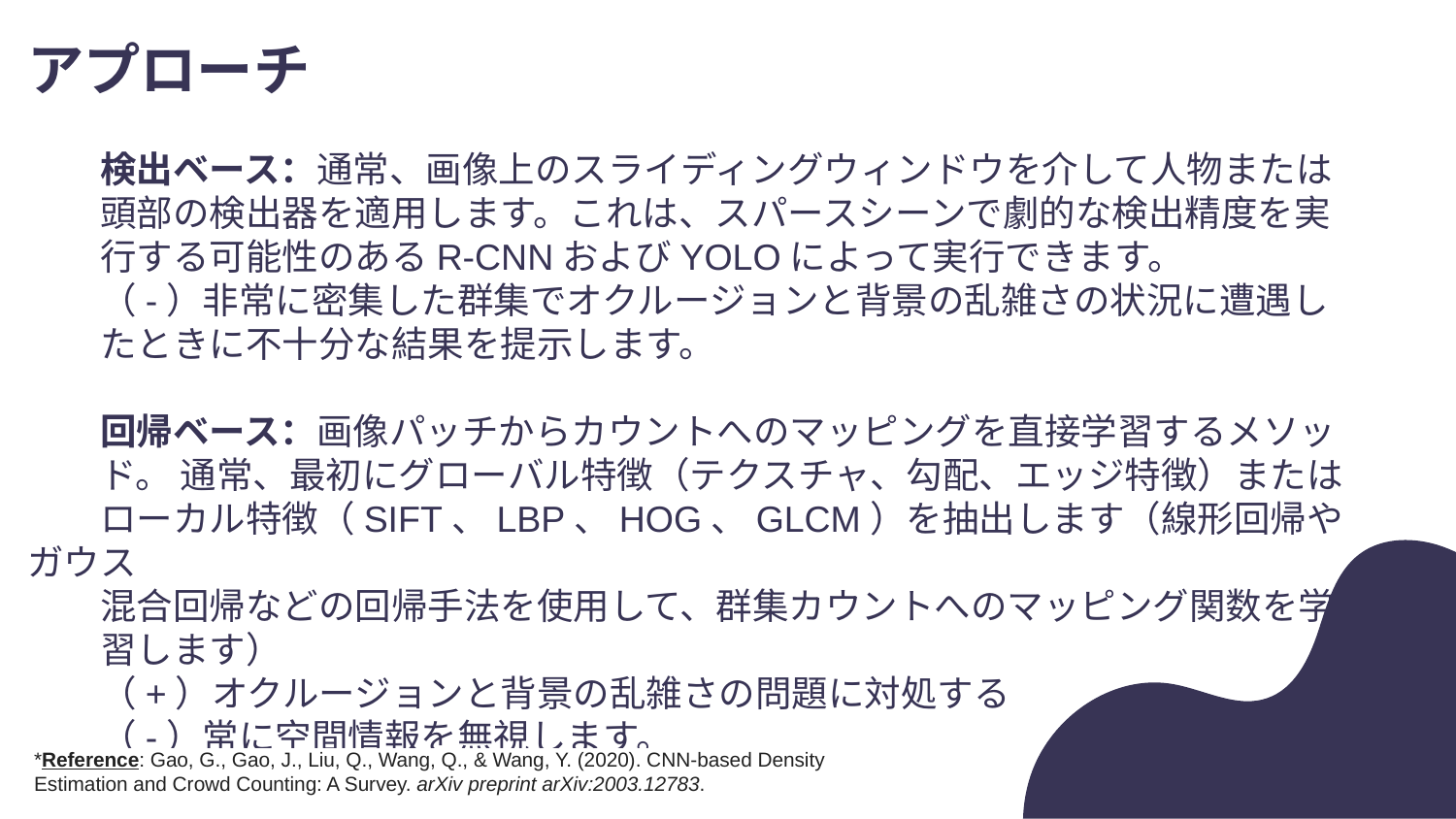

アプローチ
検出ベース：通常、画像上のスライディングウィンドウを介して人物または頭部の検出器を適用します。これは、スパースシーンで劇的な検出精度を実行する可能性のあるR-CNNおよびYOLOによって実行できます。
（-）非常に密集した群集でオクルージョンと背景の乱雑さの状況に遭遇したときに不十分な結果を提示します。

回帰ベース：画像パッチからカウントへのマッピングを直接学習するメソッ
ド。 通常、最初にグローバル特徴（テクスチャ、勾配、エッジ特徴）または
ローカル特徴（SIFT、LBP、HOG、GLCM）を抽出します（線形回帰やガウス
混合回帰などの回帰手法を使用して、群集カウントへのマッピング関数を学
習します）
（+）オクルージョンと背景の乱雑さの問題に対処する
（-）常に空間情報を無視します。

*Reference: Gao, G., Gao, J., Liu, Q., Wang, Q., & Wang, Y. (2020). CNN-based Density Estimation and Crowd Counting: A Survey. arXiv preprint arXiv:2003.12783.